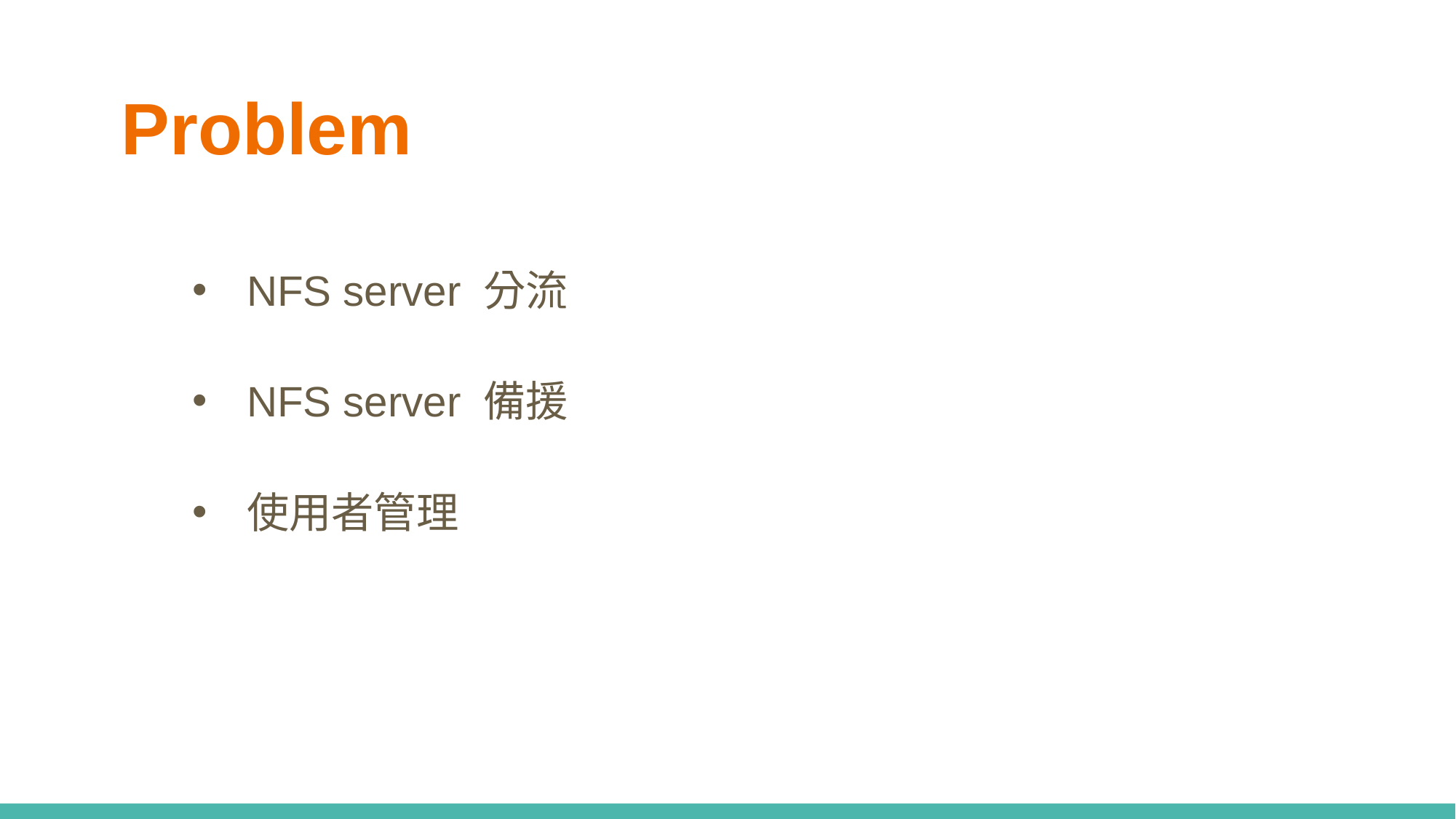

# Problem
NFS server 分流
NFS server 備援
使用者管理